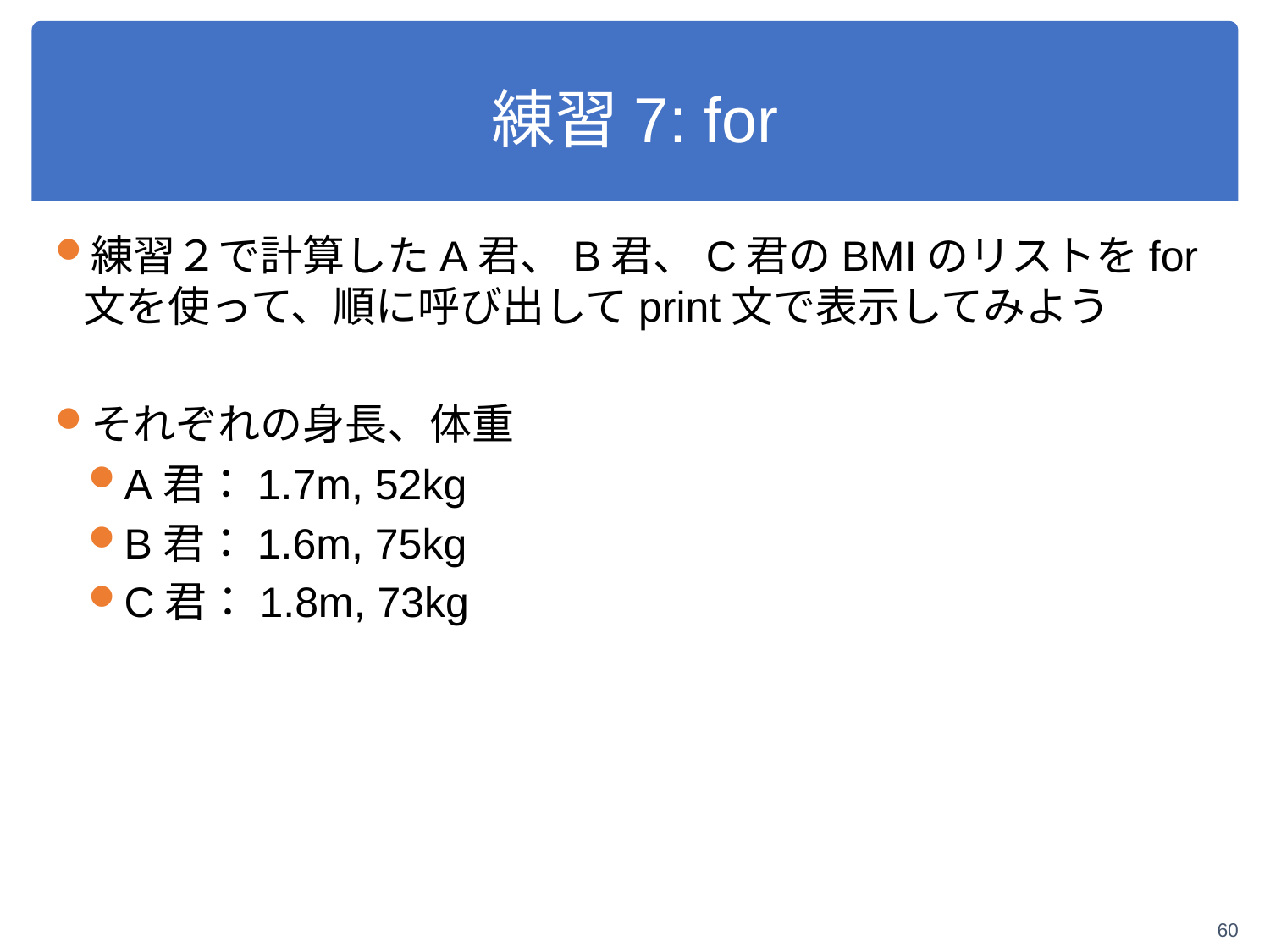

# 練習7: for
練習２で計算したA君、B君、C君のBMIのリストをfor文を使って、順に呼び出してprint文で表示してみよう

それぞれの身長、体重
A君：1.7m, 52kg
B君：1.6m, 75kg
C君：1.8m, 73kg

60